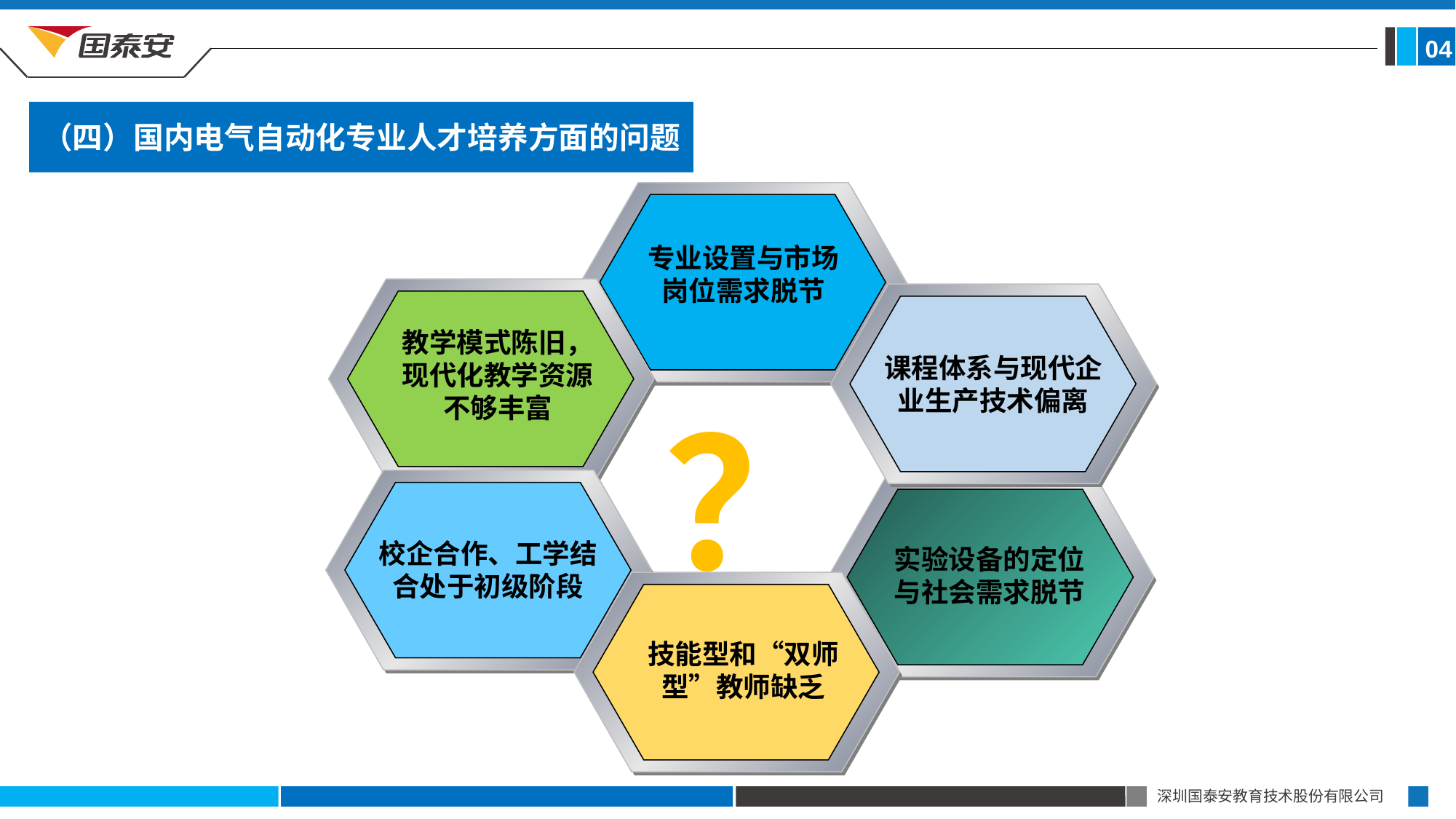

04
（四）国内电气自动化专业人才培养方面的问题

专业设置与市场岗位需求脱节

教学模式陈旧，现代化教学资源不够丰富
课程体系与现代企业生产技术偏离
？

校企合作、工学结合处于初级阶段
实验设备的定位与社会需求脱节

技能型和“双师型”教师缺乏